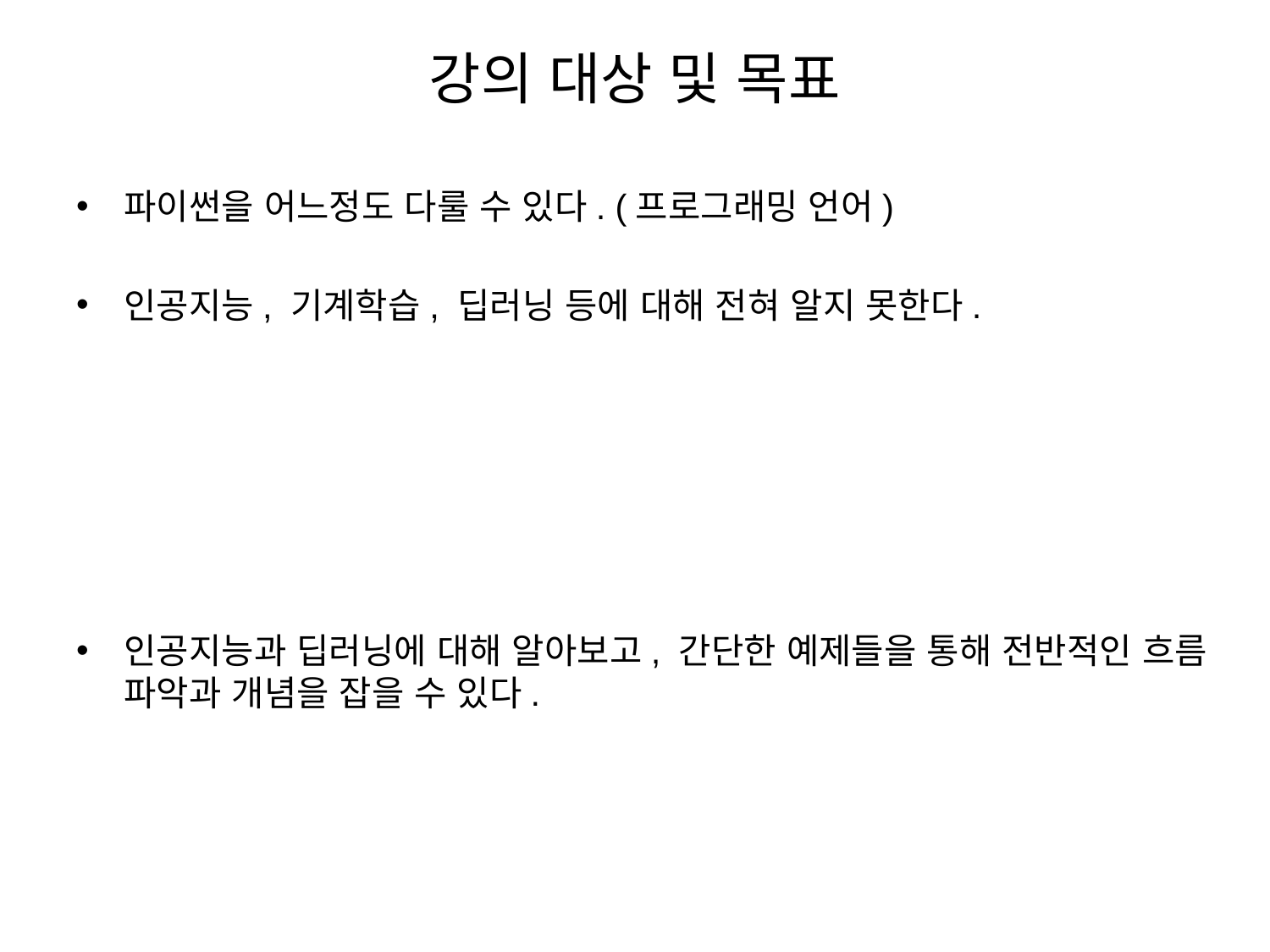

# 강의 대상 및 목표
파이썬을 어느정도 다룰 수 있다. (프로그래밍 언어)

인공지능, 기계학습, 딥러닝 등에 대해 전혀 알지 못한다.

인공지능과 딥러닝에 대해 알아보고, 간단한 예제들을 통해 전반적인 흐름 파악과 개념을 잡을 수 있다.